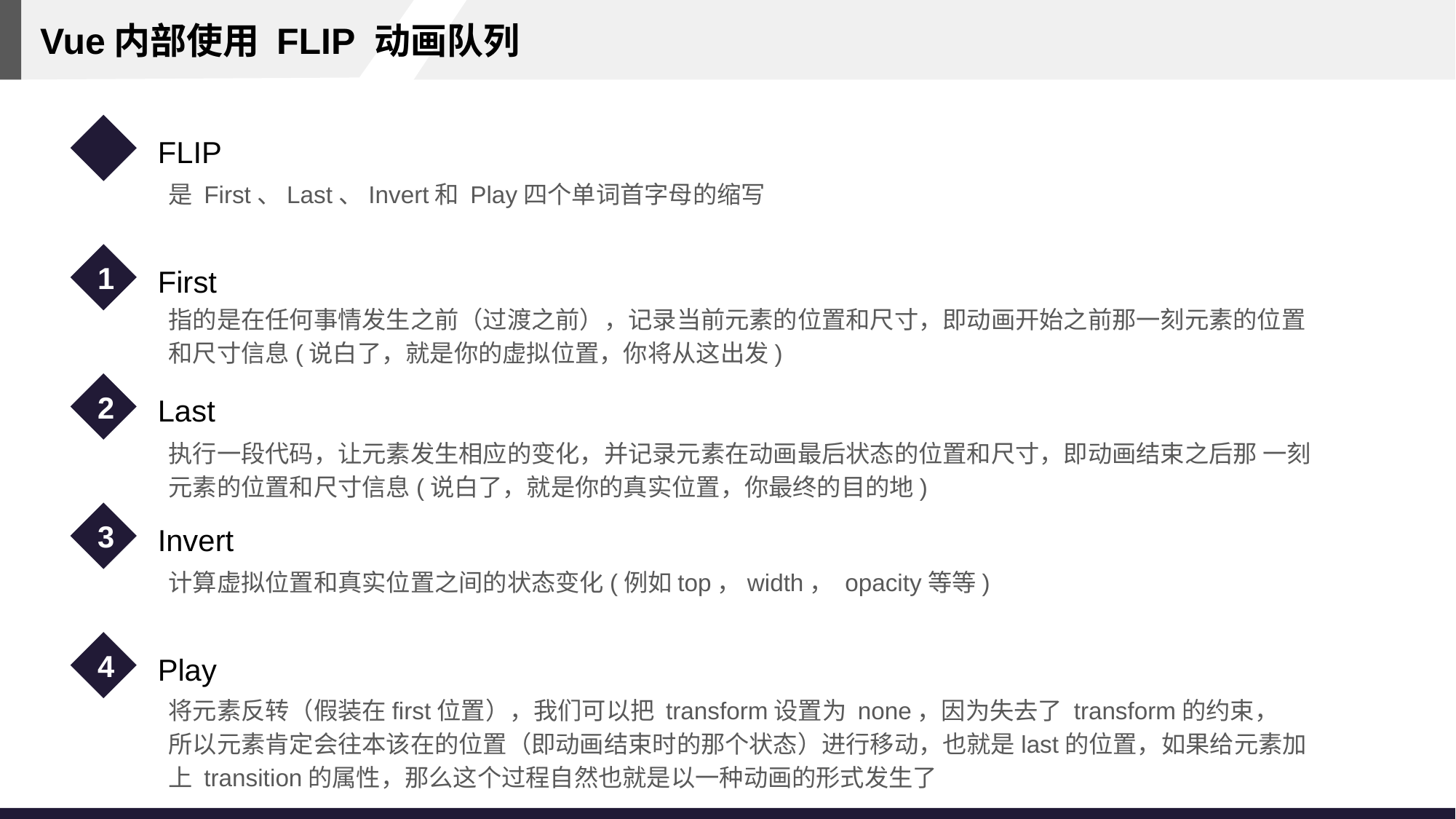

Vue内部使用 FLIP 动画队列

FLIP
是 First、Last、Invert和 Play四个单词首字母的缩写
1
First
指的是在任何事情发生之前（过渡之前），记录当前元素的位置和尺寸，即动画开始之前那一刻元素的位置和尺寸信息(说白了，就是你的虚拟位置，你将从这出发)
2
Last
执行一段代码，让元素发生相应的变化，并记录元素在动画最后状态的位置和尺寸，即动画结束之后那 一刻元素的位置和尺寸信息(说白了，就是你的真实位置，你最终的目的地)
3
Invert
计算虚拟位置和真实位置之间的状态变化(例如top，width， opacity等等)
4
Play
将元素反转（假装在first位置），我们可以把 transform设置为 none，因为失去了 transform的约束，
所以元素肯定会往本该在的位置（即动画结束时的那个状态）进行移动，也就是last的位置，如果给元素加上 transition的属性，那么这个过程自然也就是以一种动画的形式发生了